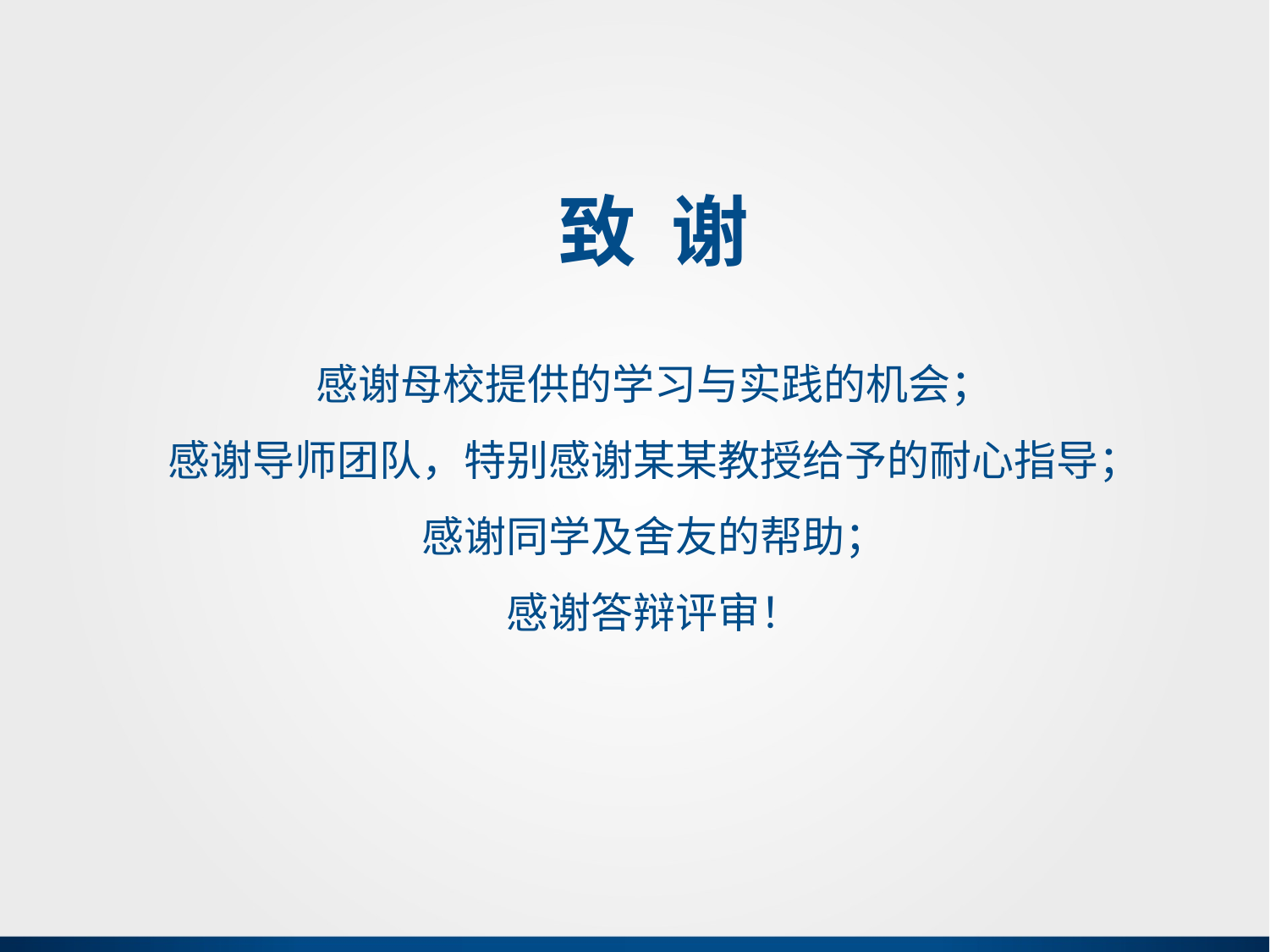

致  谢
感谢母校提供的学习与实践的机会；
感谢导师团队，特别感谢某某教授给予的耐心指导；
感谢同学及舍友的帮助；
感谢答辩评审！